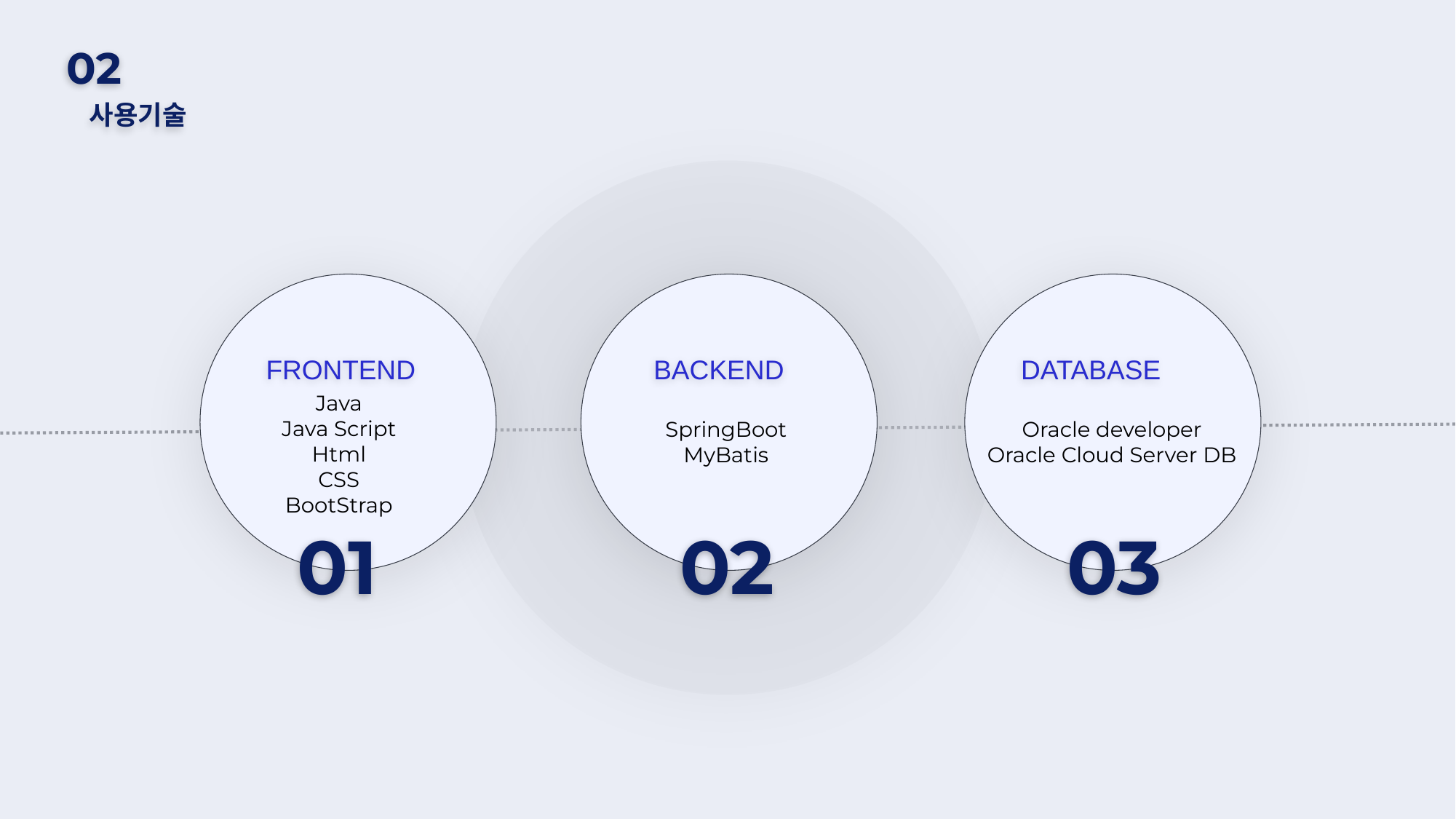

02
사용기술

FRONTEND
BACKEND
DATABASE
Java
Java Script
Html
CSS
BootStrap
Oracle developer
Oracle Cloud Server DB
SpringBoot
MyBatis

01
02
03